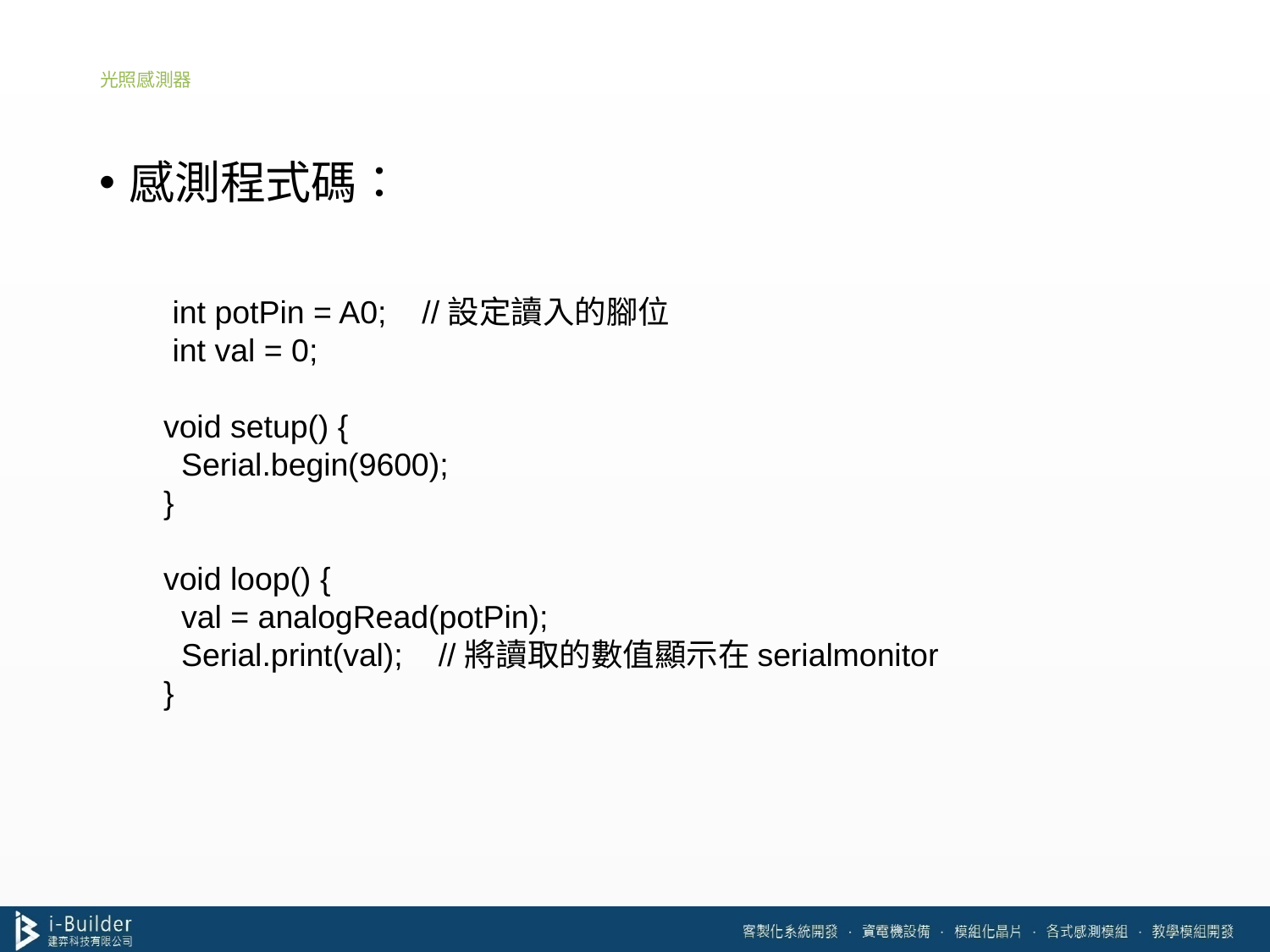

# 光照感測器
感測程式碼：
 int potPin = A0;    //設定讀入的腳位
 int val = 0;

void setup() {
  Serial.begin(9600);
}

void loop() {
  val = analogRead(potPin);
  Serial.print(val);    //將讀取的數值顯示在serialmonitor
}